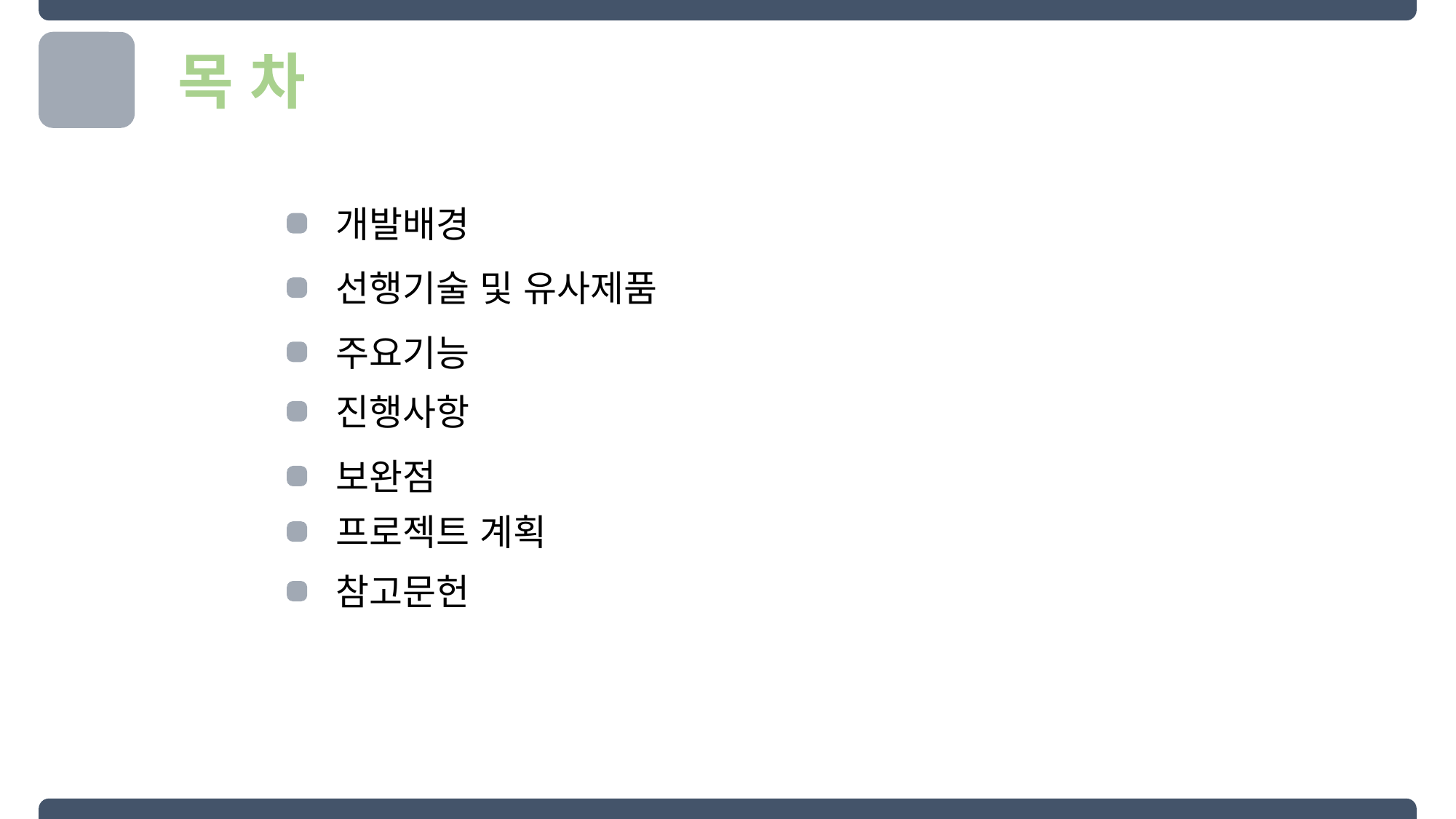

목 차
개발배경

선행기술 및 유사제품

주요기능

진행사항

보완점

프로젝트 계획

참고문헌